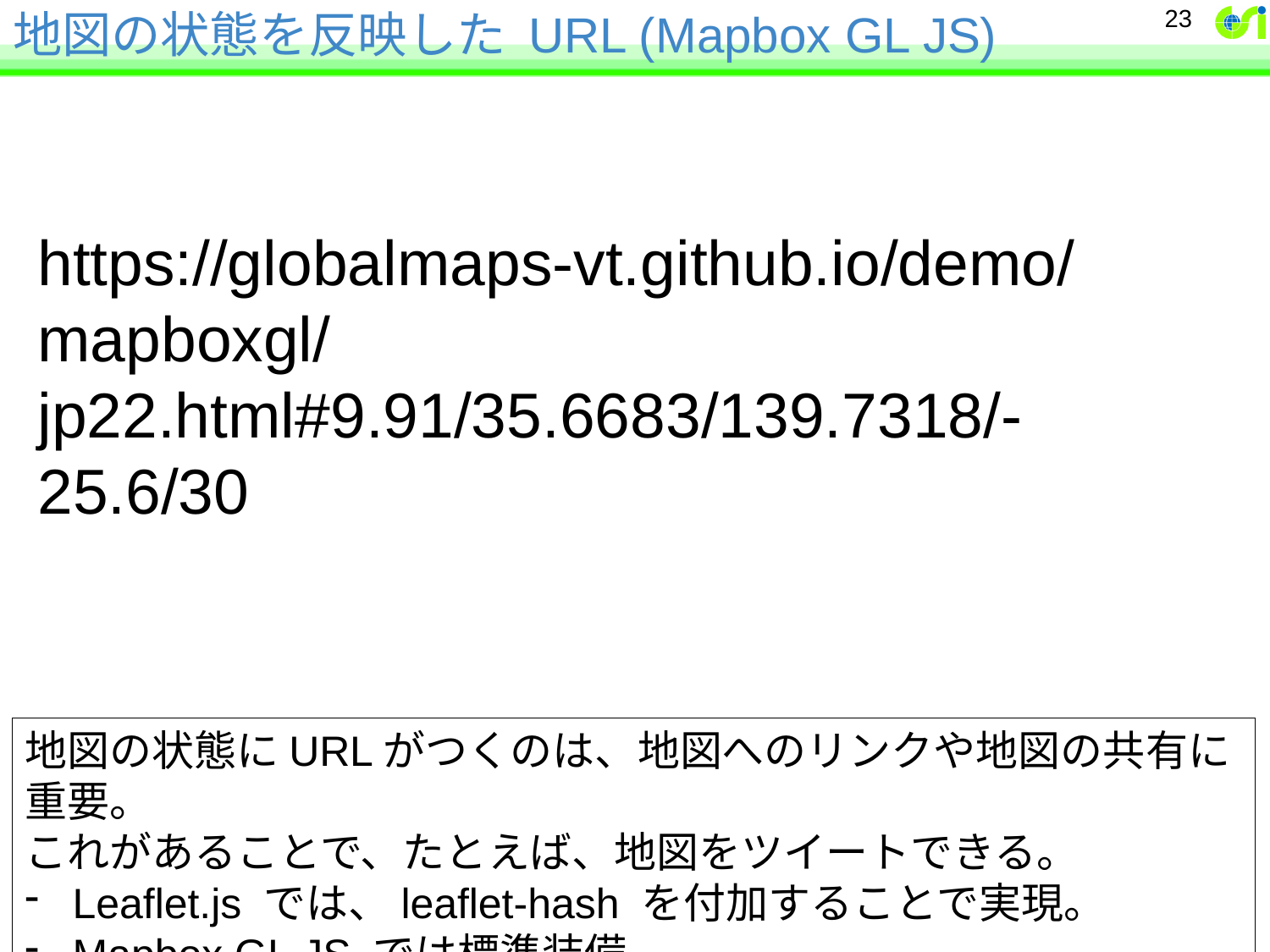

# 地図の状態を反映した URL (Mapbox GL JS)
23
https://globalmaps-vt.github.io/demo/mapboxgl/jp22.html#9.91/35.6683/139.7318/-25.6/30
地図の状態にURLがつくのは、地図へのリンクや地図の共有に重要。
これがあることで、たとえば、地図をツイートできる。
Leaflet.js では、leaflet-hash を付加することで実現。
Mapbox GL JS では標準装備。